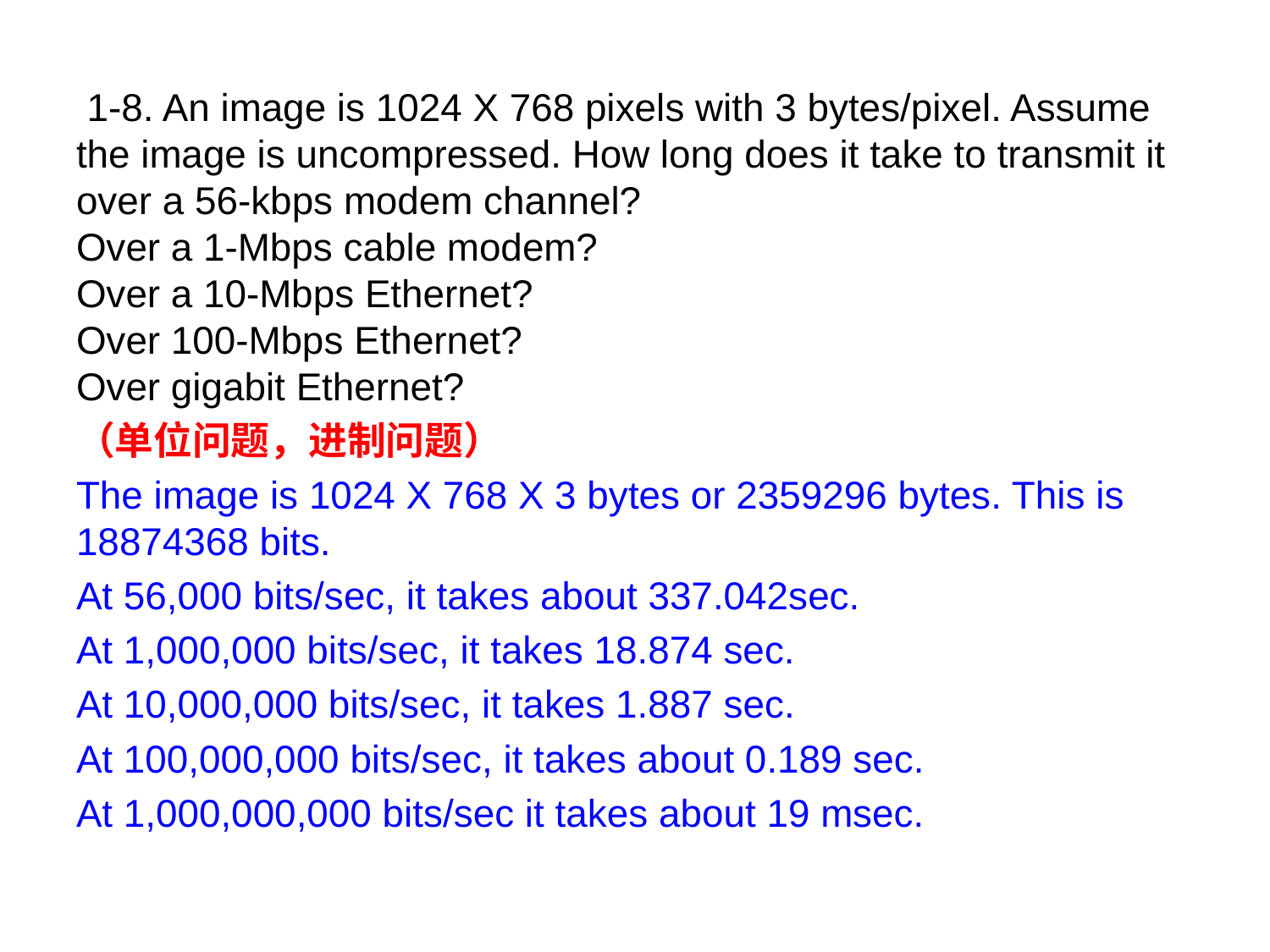

1-8. An image is 1024 X 768 pixels with 3 bytes/pixel. Assume the image is uncompressed. How long does it take to transmit it over a 56-kbps modem channel?
Over a 1-Mbps cable modem?
Over a 10-Mbps Ethernet?
Over 100-Mbps Ethernet?
Over gigabit Ethernet?
（单位问题，进制问题）
The image is 1024 X 768 X 3 bytes or 2359296 bytes. This is 18874368 bits.
At 56,000 bits/sec, it takes about 337.042sec.
At 1,000,000 bits/sec, it takes 18.874 sec.
At 10,000,000 bits/sec, it takes 1.887 sec.
At 100,000,000 bits/sec, it takes about 0.189 sec.
At 1,000,000,000 bits/sec it takes about 19 msec.